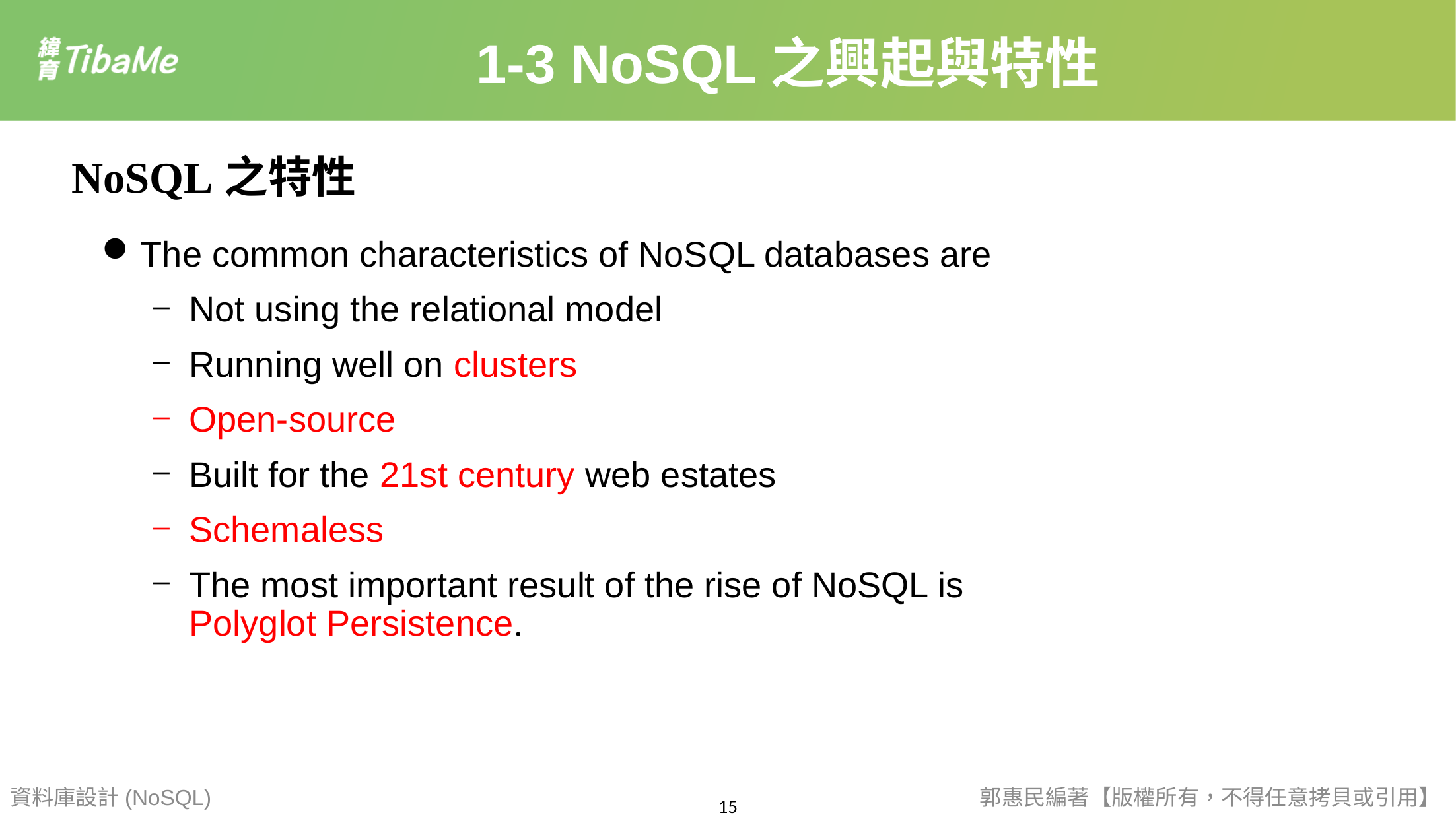

1-3 NoSQL之興起與特性
NoSQL之特性

The common characteristics of NoSQL databases are
Not using the relational model
Running well on clusters
Open-source
Built for the 21st century web estates
Schemaless
The most important result of the rise of NoSQL is Polyglot Persistence.

資料庫設計(NoSQL)
郭惠民編著【版權所有，不得任意拷貝或引用】